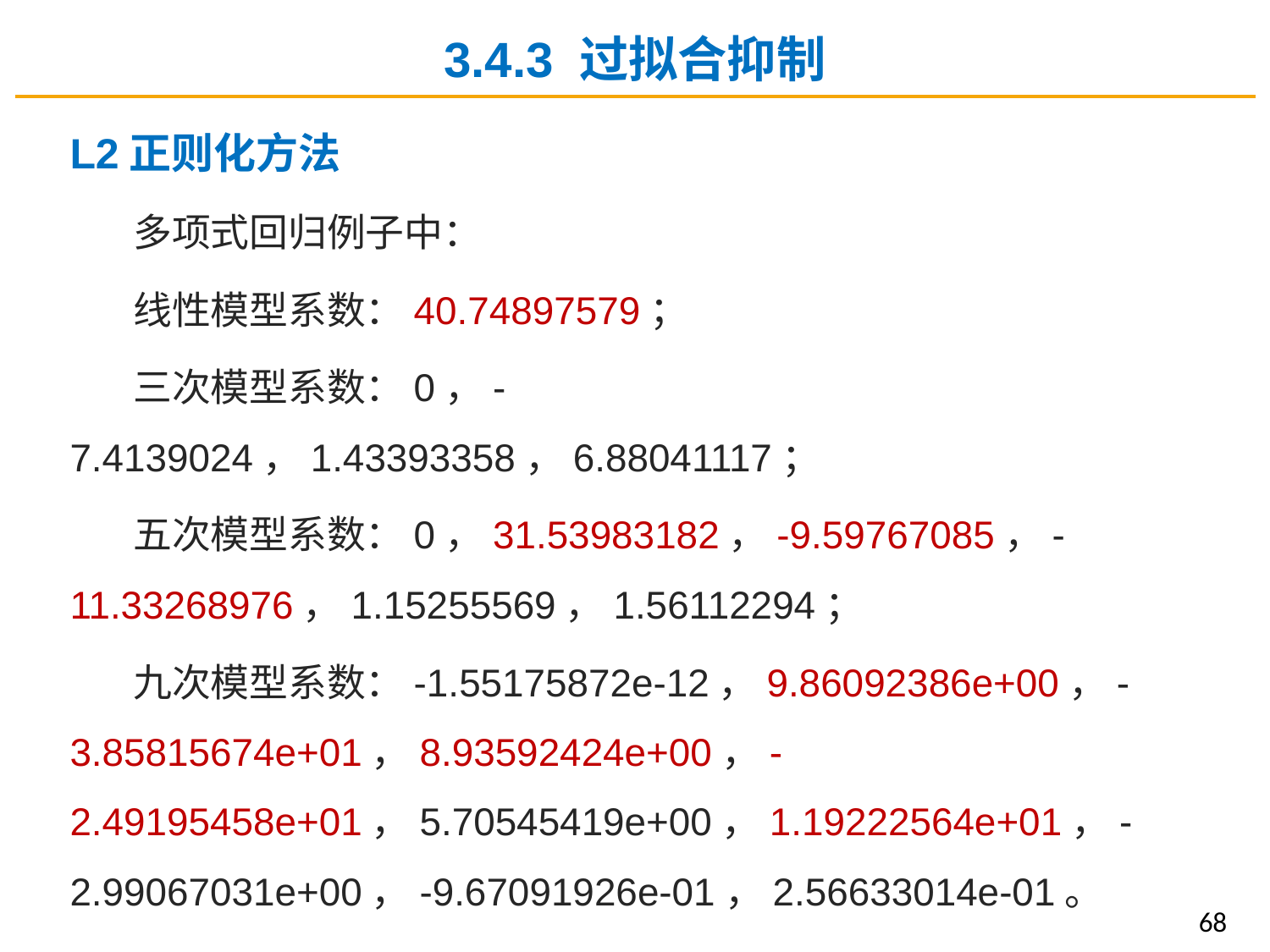

3.4.3 过拟合抑制
L2正则化方法
多项式回归例子中：
线性模型系数：40.74897579；
三次模型系数：0，-7.4139024，1.43393358，6.88041117；
五次模型系数：0，31.53983182，-9.59767085，-11.33268976，1.15255569，1.56112294；
九次模型系数：-1.55175872e-12，9.86092386e+00，-3.85815674e+01，8.93592424e+00，-2.49195458e+01，5.70545419e+00，1.19222564e+01，-2.99067031e+00，-9.67091926e-01，2.56633014e-01。

68